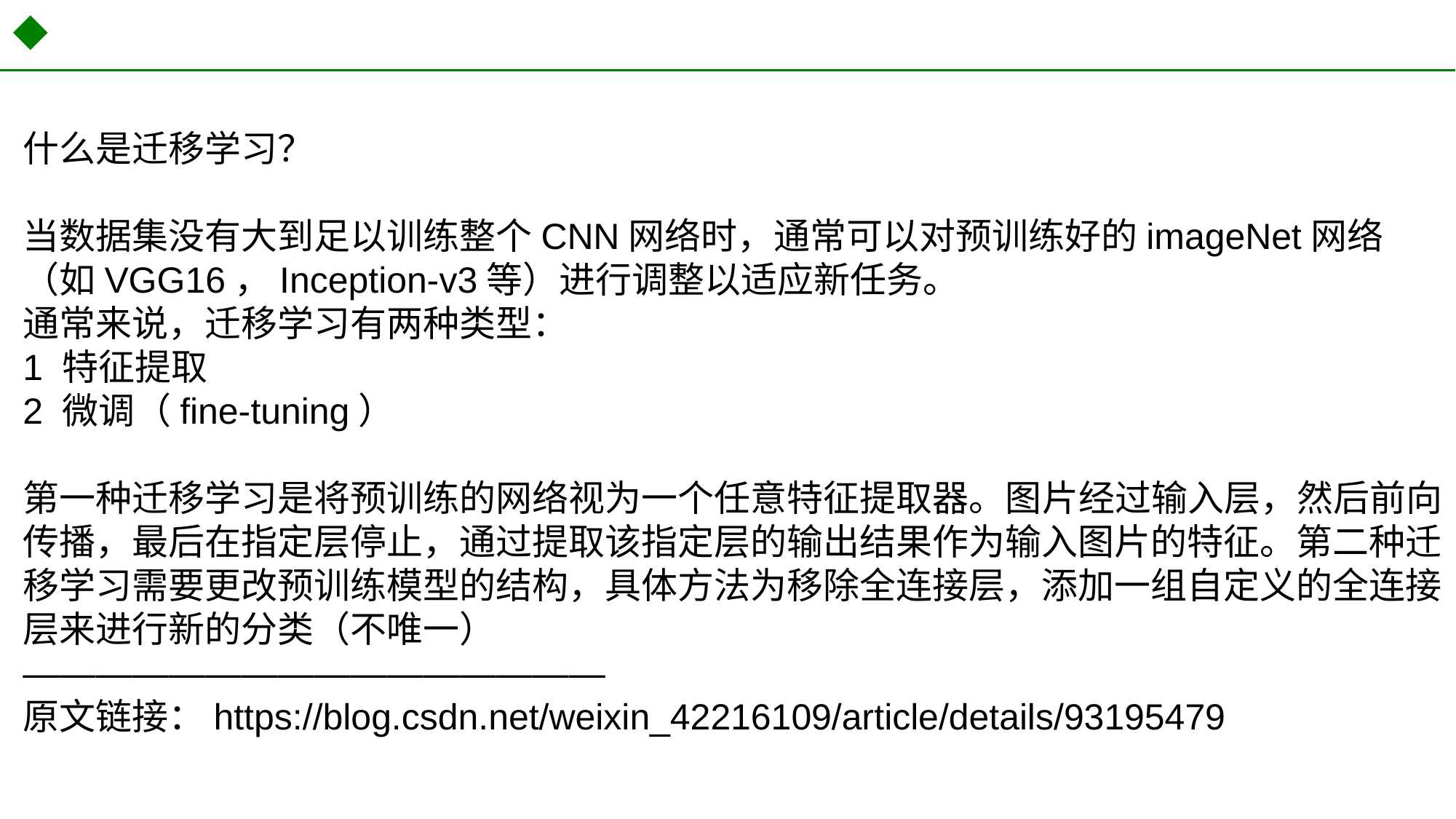

什么是迁移学习？

当数据集没有大到足以训练整个CNN网络时，通常可以对预训练好的imageNet网络（如VGG16，Inception-v3等）进行调整以适应新任务。
通常来说，迁移学习有两种类型：
1 特征提取
2 微调（fine-tuning）

第一种迁移学习是将预训练的网络视为一个任意特征提取器。图片经过输入层，然后前向传播，最后在指定层停止，通过提取该指定层的输出结果作为输入图片的特征。第二种迁移学习需要更改预训练模型的结构，具体方法为移除全连接层，添加一组自定义的全连接层来进行新的分类（不唯一）
————————————————
原文链接：https://blog.csdn.net/weixin_42216109/article/details/93195479